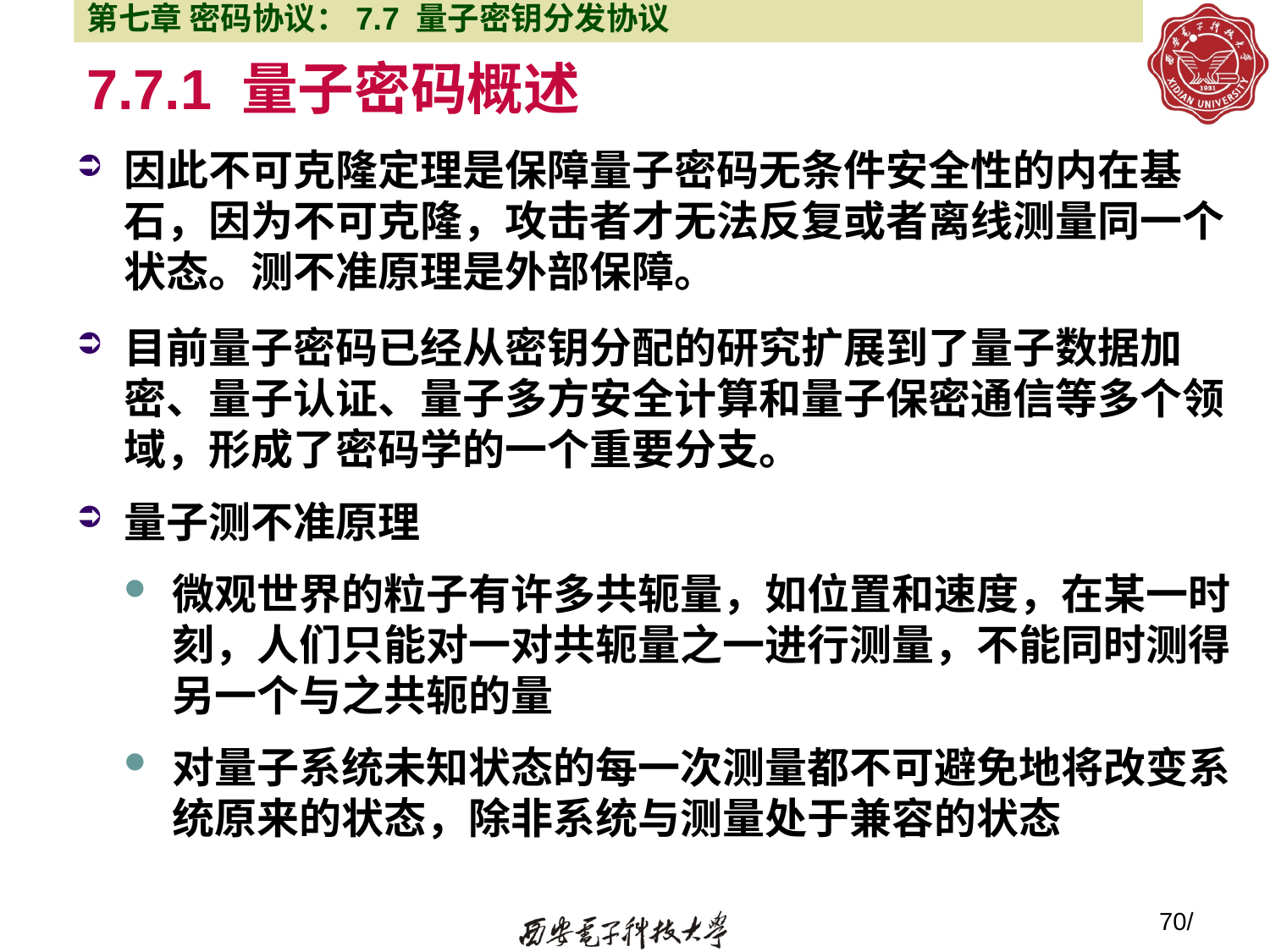

第七章 密码协议：7.7 量子密钥分发协议
# 7.7.1 量子密码概述
因此不可克隆定理是保障量子密码无条件安全性的内在基石，因为不可克隆，攻击者才无法反复或者离线测量同一个状态。测不准原理是外部保障。
目前量子密码已经从密钥分配的研究扩展到了量子数据加密、量子认证、量子多方安全计算和量子保密通信等多个领域，形成了密码学的一个重要分支。
量子测不准原理
微观世界的粒子有许多共轭量，如位置和速度，在某一时刻，人们只能对一对共轭量之一进行测量，不能同时测得另一个与之共轭的量
对量子系统未知状态的每一次测量都不可避免地将改变系统原来的状态，除非系统与测量处于兼容的状态
70/